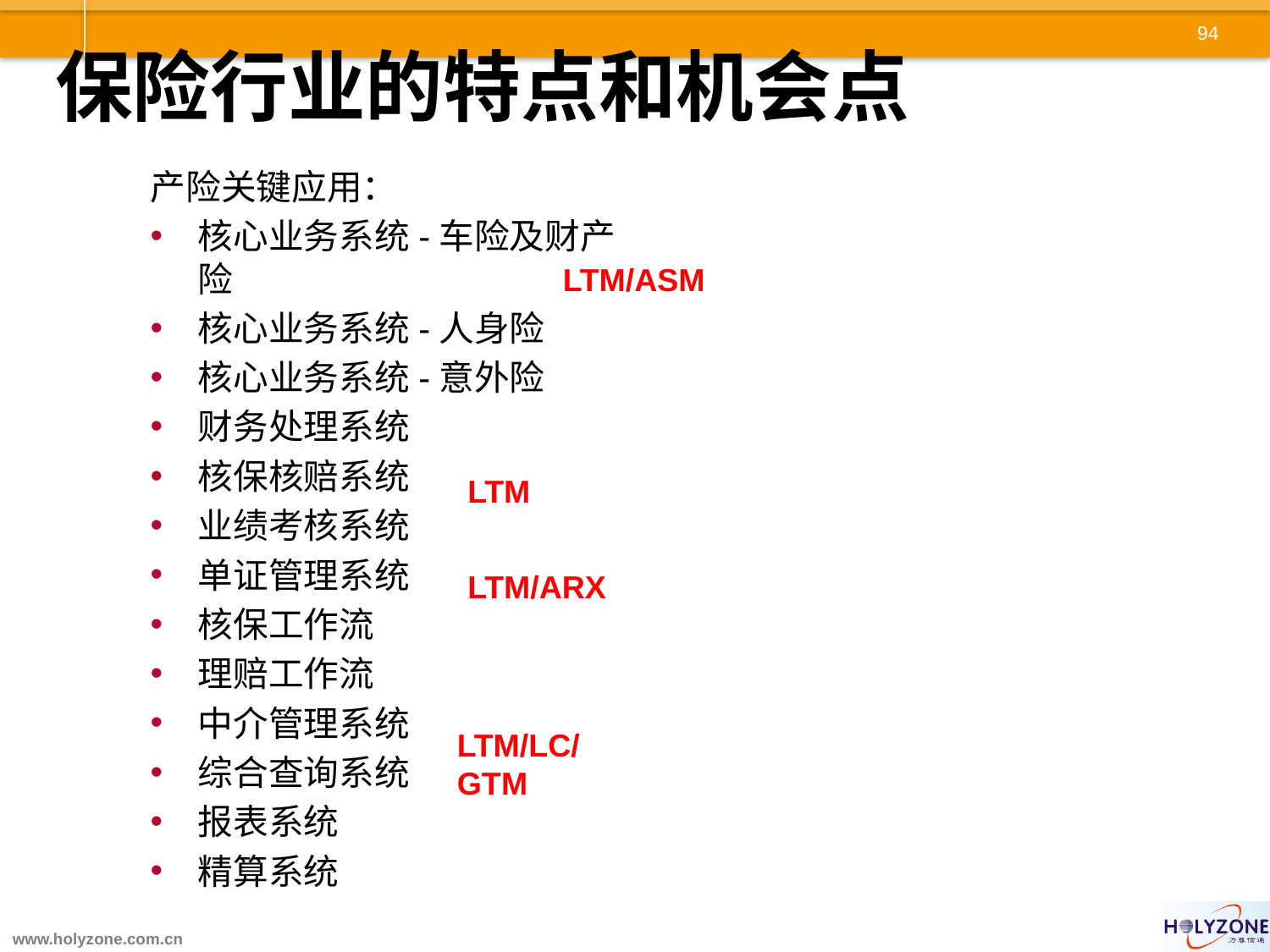

# 保险行业的特点和机会点
产险关键应用：
核心业务系统-车险及财产险
核心业务系统-人身险
核心业务系统-意外险
财务处理系统
核保核赔系统
业绩考核系统
单证管理系统
核保工作流
理赔工作流
中介管理系统
综合查询系统
报表系统
精算系统
LTM/ASM
LTM
LTM/ARX

LTM/LC/GTM